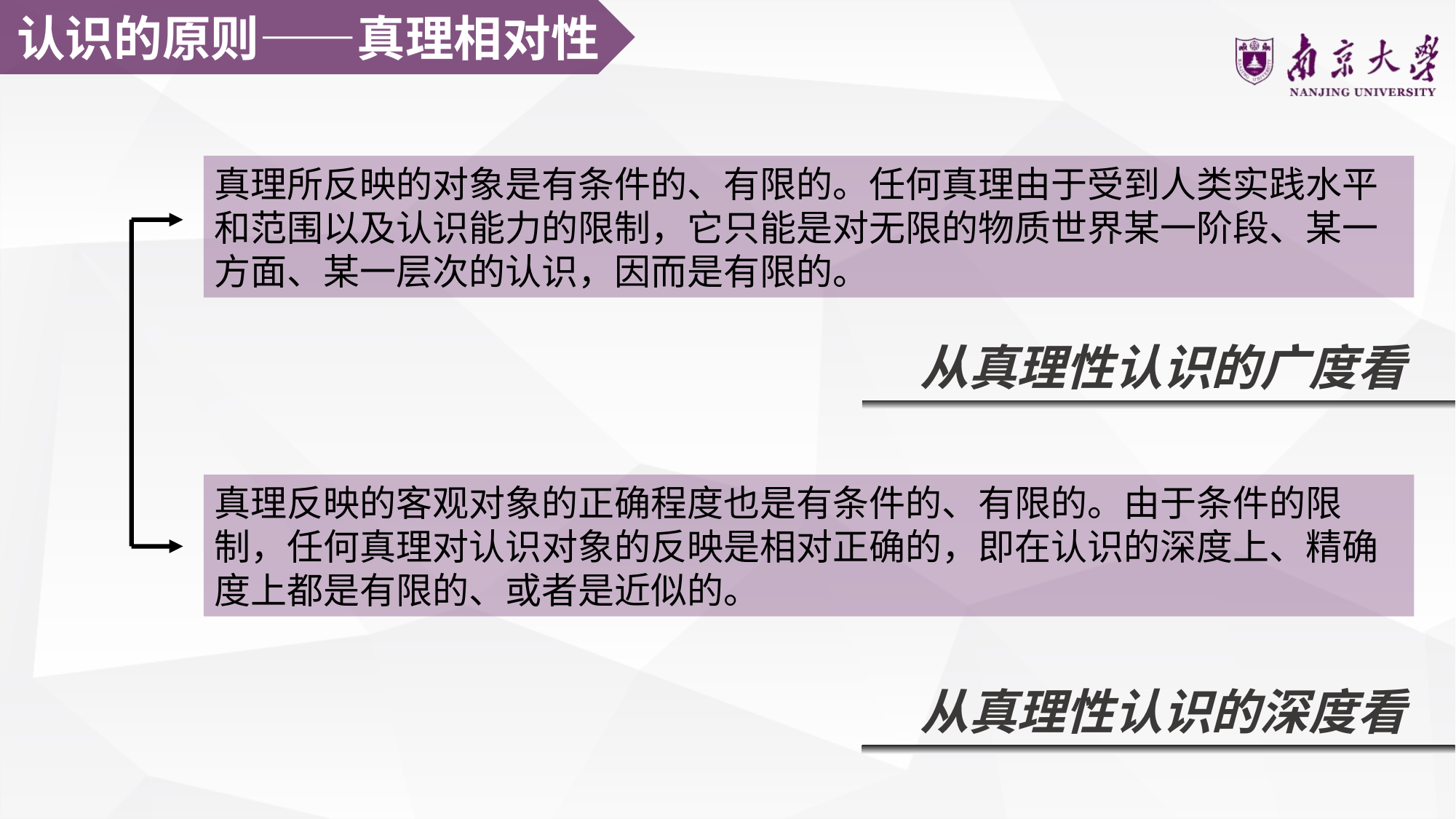

认识的原则——真理相对性
真理所反映的对象是有条件的、有限的。任何真理由于受到人类实践水平和范围以及认识能力的限制，它只能是对无限的物质世界某一阶段、某一方面、某一层次的认识，因而是有限的。

从真理性认识的广度看

真理反映的客观对象的正确程度也是有条件的、有限的。由于条件的限制，任何真理对认识对象的反映是相对正确的，即在认识的深度上、精确度上都是有限的、或者是近似的。
从真理性认识的深度看